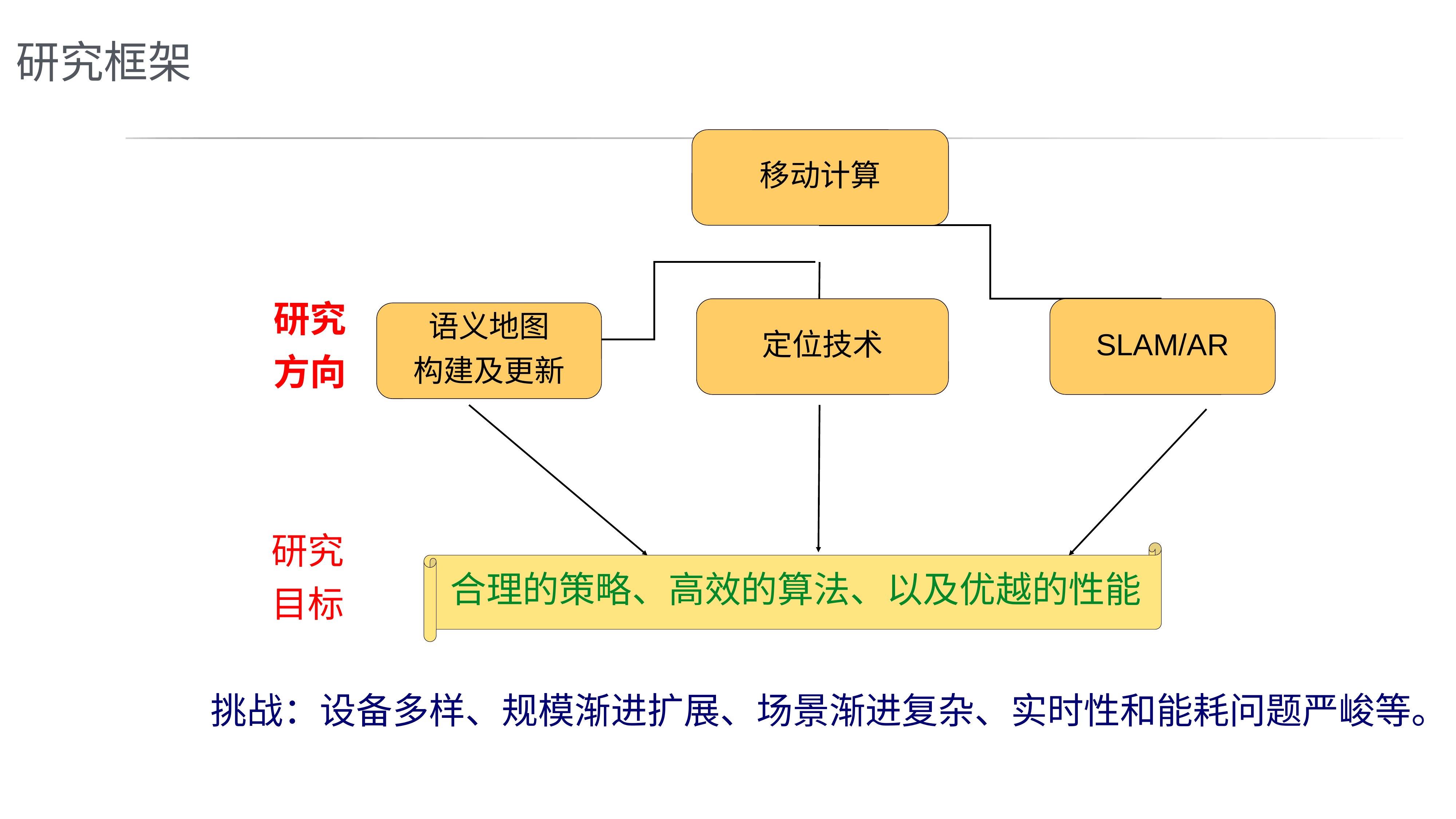

# 研究框架

移动计算
定位技术
SLAM/AR
研究
方向
语义地图
构建及更新

研究
目标
合理的策略、高效的算法、以及优越的性能
挑战：设备多样、规模渐进扩展、场景渐进复杂、实时性和能耗问题严峻等。